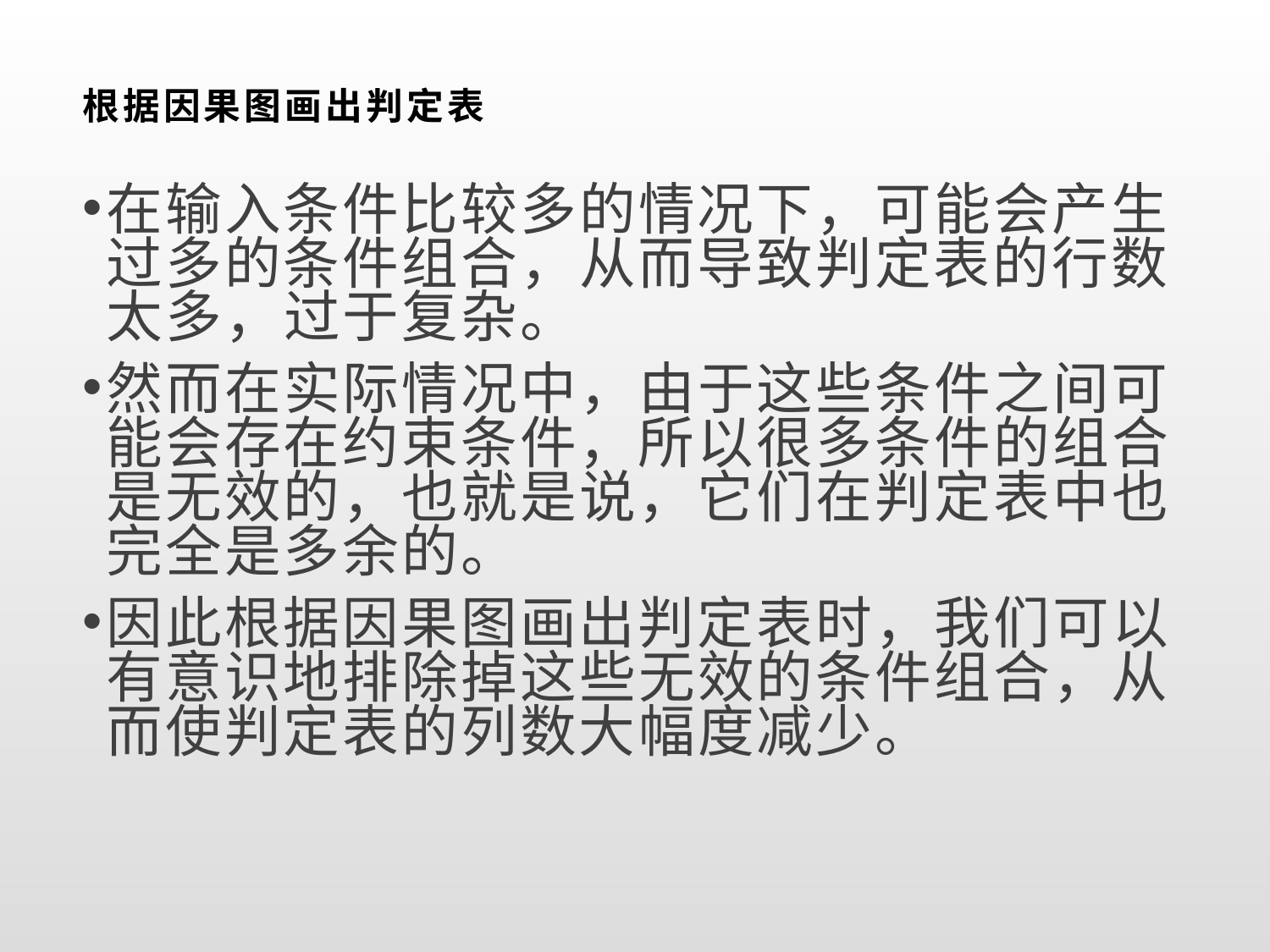

# 根据因果图画出判定表
在输入条件比较多的情况下，可能会产生过多的条件组合，从而导致判定表的行数太多，过于复杂。
然而在实际情况中，由于这些条件之间可能会存在约束条件，所以很多条件的组合是无效的，也就是说，它们在判定表中也完全是多余的。
因此根据因果图画出判定表时，我们可以有意识地排除掉这些无效的条件组合，从而使判定表的列数大幅度减少。